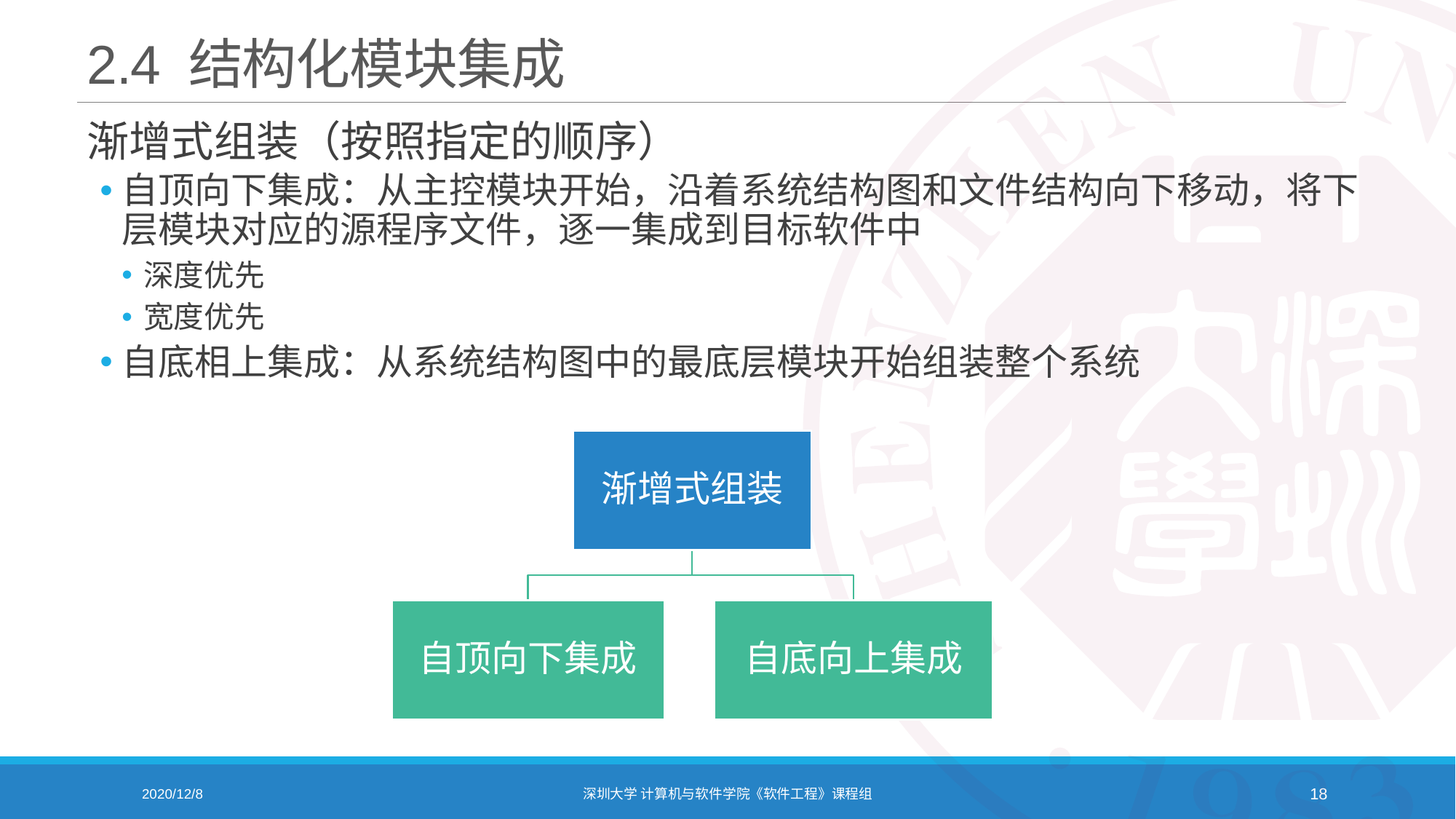

# 2.4 结构化模块集成
渐增式组装（按照指定的顺序）
自顶向下集成：从主控模块开始，沿着系统结构图和文件结构向下移动，将下层模块对应的源程序文件，逐一集成到目标软件中
深度优先
宽度优先
自底相上集成：从系统结构图中的最底层模块开始组装整个系统

渐增式组装
自顶向下集成
自底向上集成
2020/12/8
深圳大学 计算机与软件学院《软件工程》课程组
18